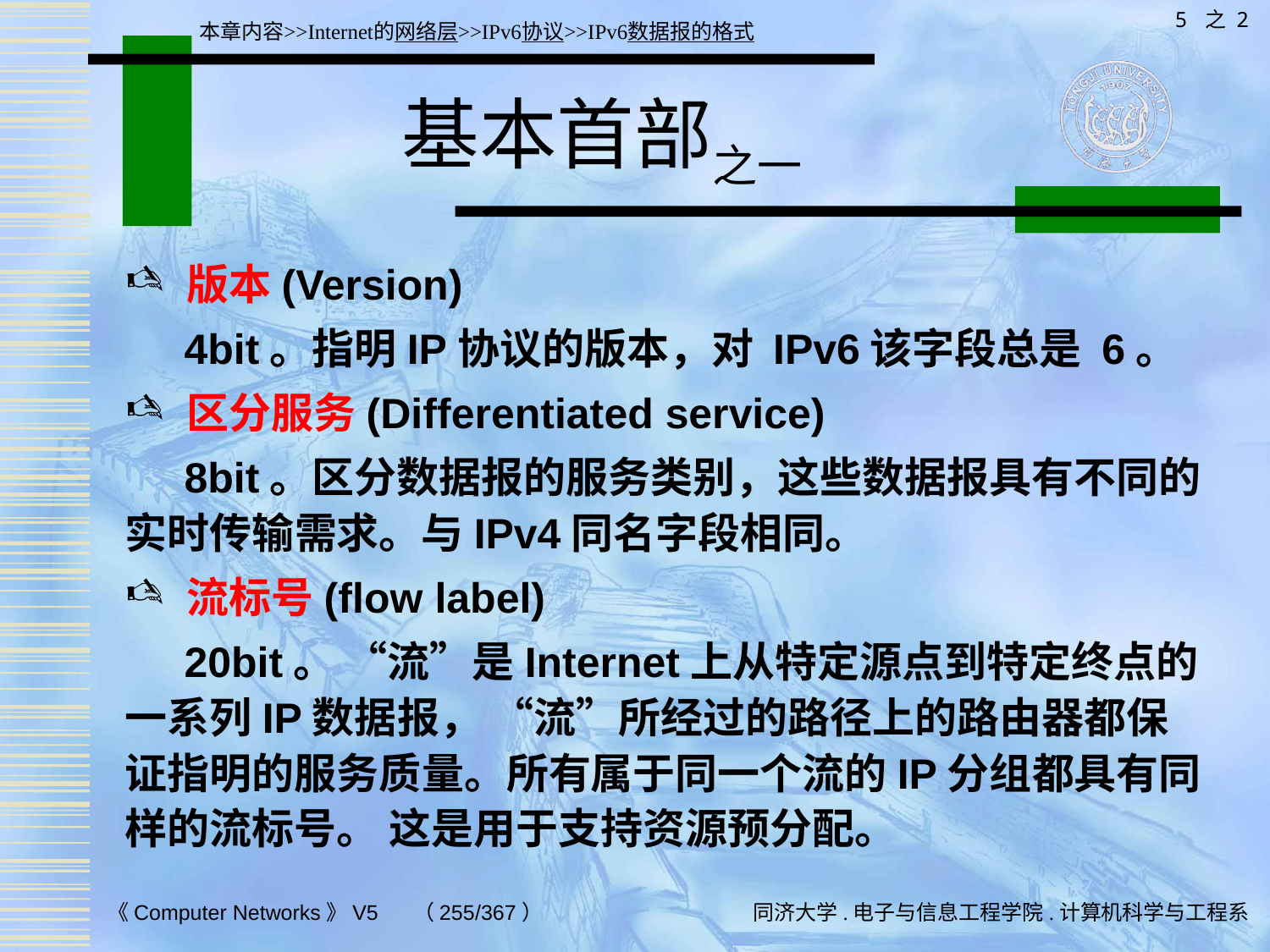

5 之 2
本章内容>>Internet的网络层>>IPv6协议>>IPv6数据报的格式
# 基本首部之一
版本(Version)
     4bit。指明IP协议的版本，对 IPv6该字段总是 6。
区分服务(Differentiated service)
     8bit。区分数据报的服务类别，这些数据报具有不同的实时传输需求。与IPv4同名字段相同。
流标号(flow label)
     20bit。 “流”是Internet上从特定源点到特定终点的一系列IP数据报， “流”所经过的路径上的路由器都保证指明的服务质量。所有属于同一个流的IP分组都具有同样的流标号。 这是用于支持资源预分配。